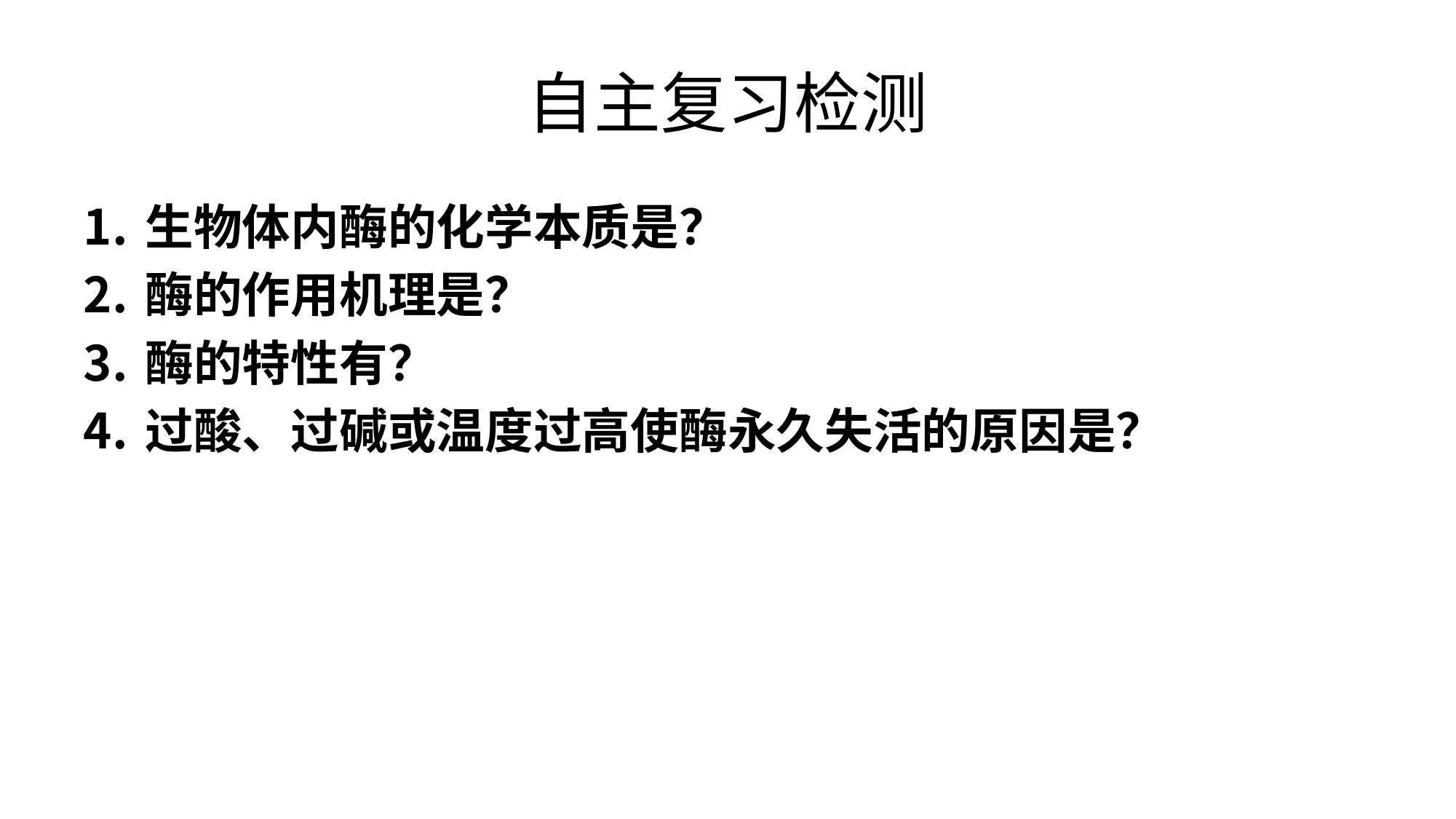

# 自主复习检测
生物体内酶的化学本质是？
酶的作用机理是？
酶的特性有？
过酸、过碱或温度过高使酶永久失活的原因是？